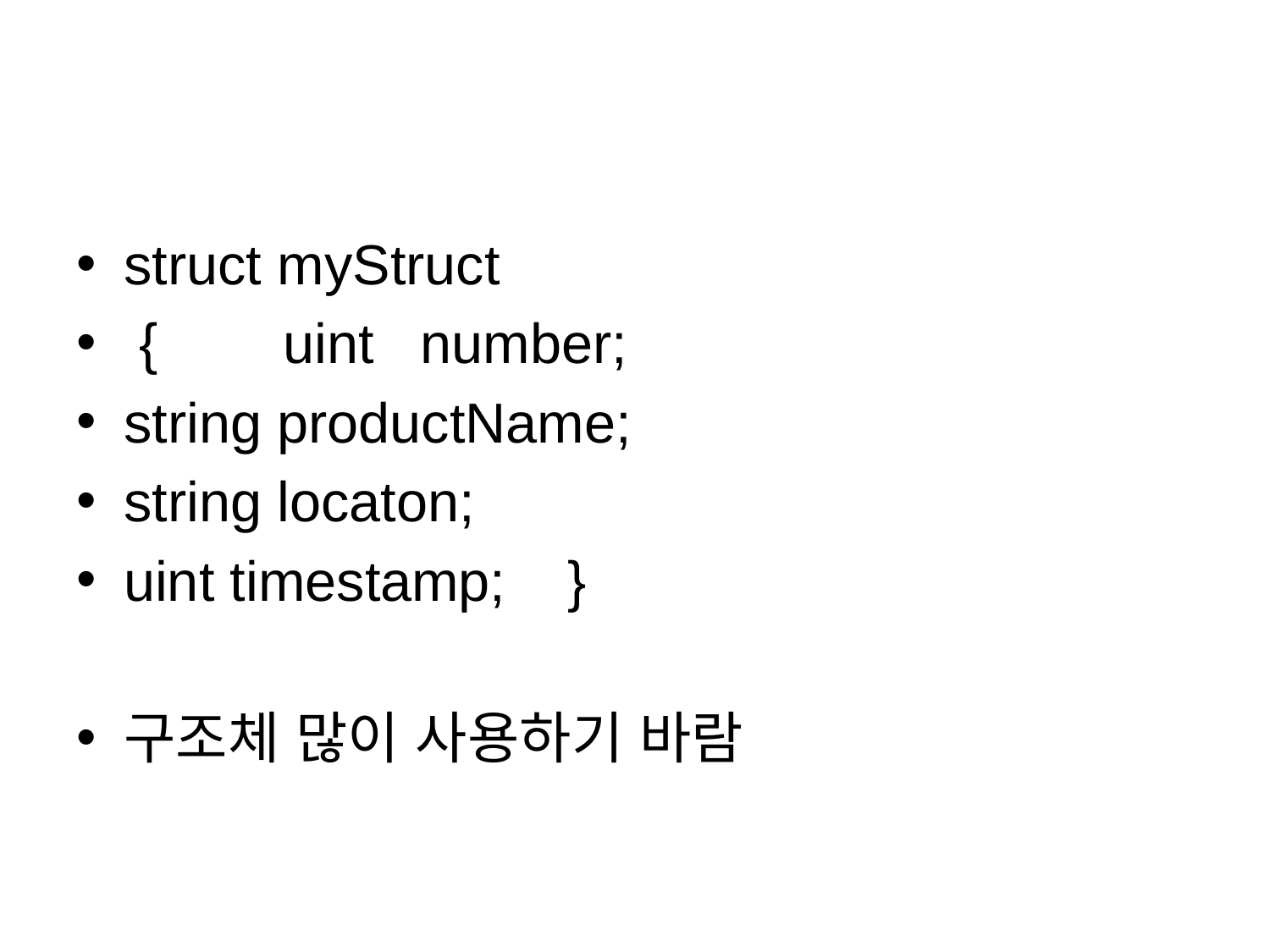

#
struct myStruct
 {        uint   number;
string productName;
string locaton;
uint timestamp;    }

구조체 많이 사용하기 바람